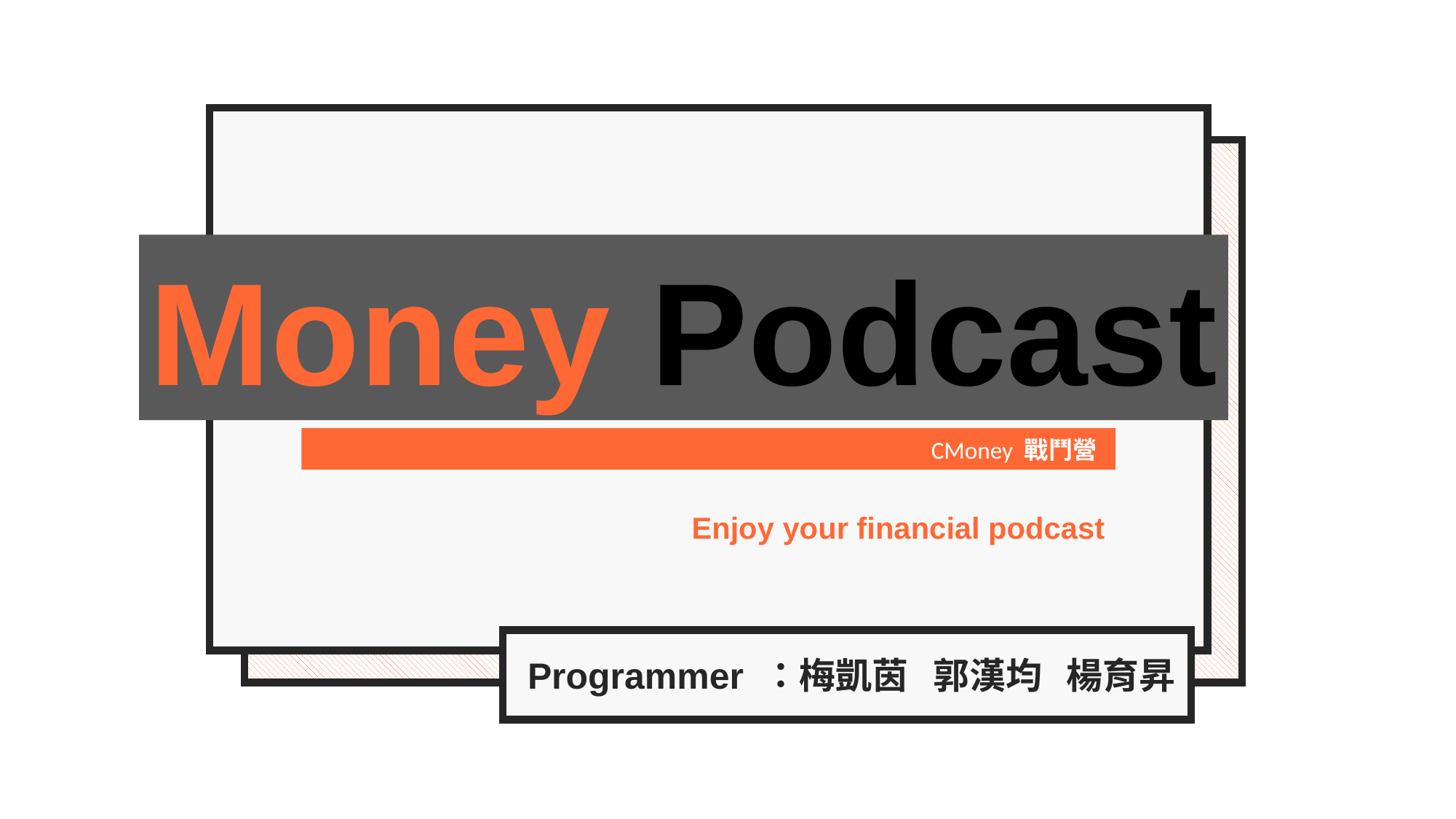

Money Podcast

CMoney 戰鬥營
Enjoy your financial podcast

Programmer ：梅凱茵   郭漢均   楊育昇